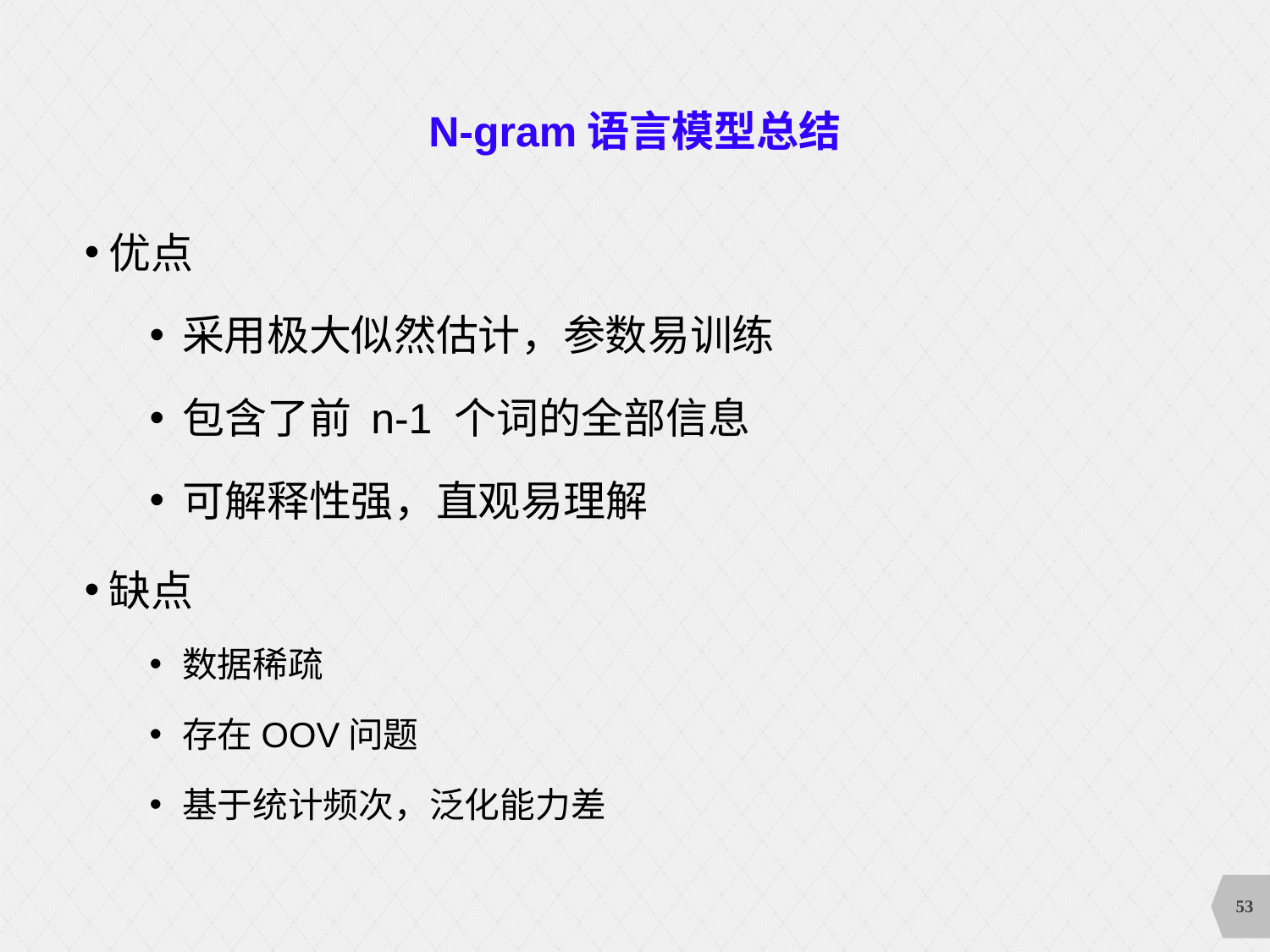

N-gram语言模型总结
优点
采用极大似然估计，参数易训练
包含了前 n-1 个词的全部信息
可解释性强，直观易理解
缺点
数据稀疏
存在OOV问题
基于统计频次，泛化能力差
53